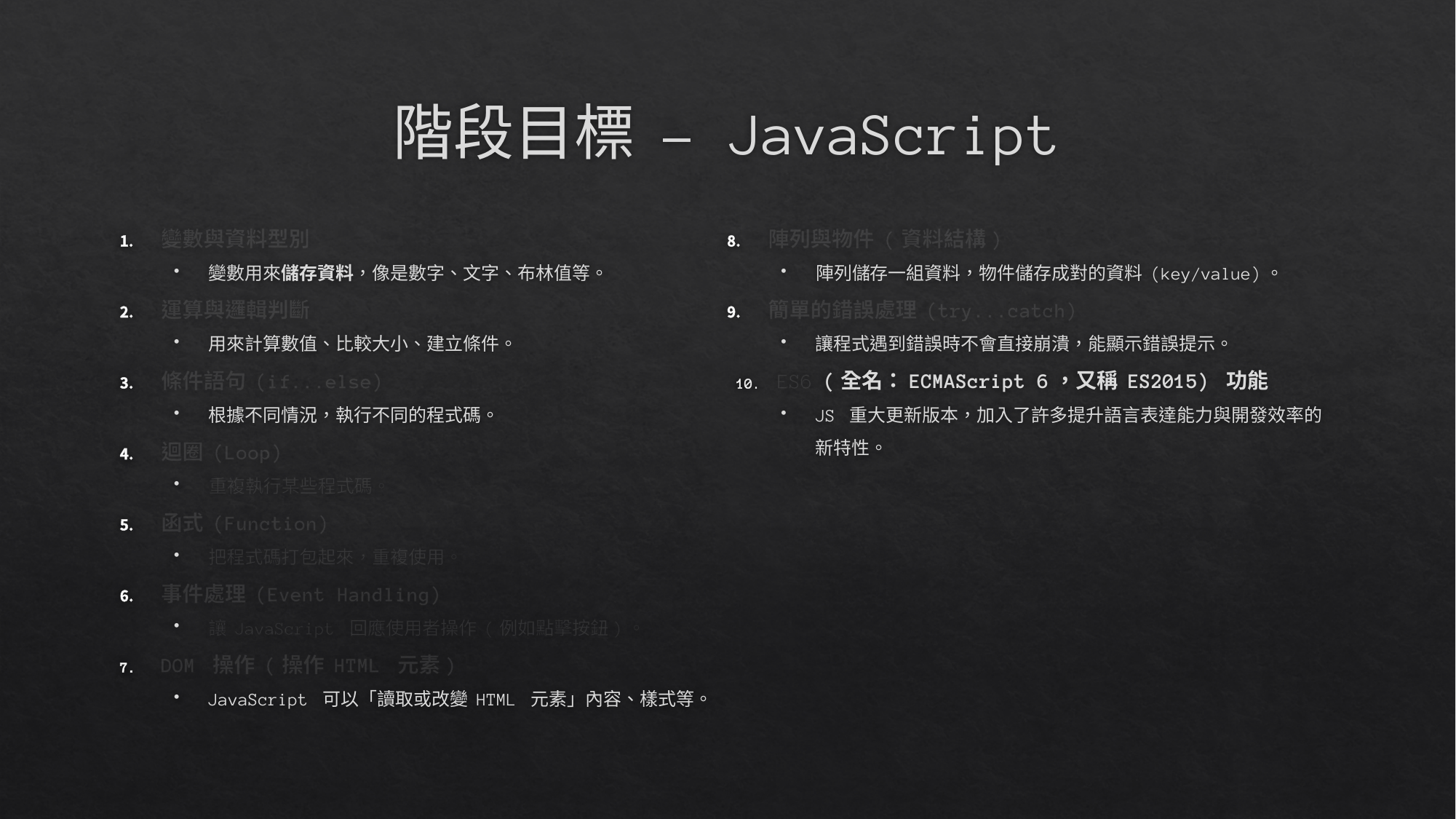

# 階段目標 - JavaScript
變數與資料型別
變數用來儲存資料，像是數字、文字、布林值等。
運算與邏輯判斷
用來計算數值、比較大小、建立條件。
條件語句 (if...else)
根據不同情況，執行不同的程式碼。
迴圈 (Loop)
重複執行某些程式碼。
函式 (Function)
把程式碼打包起來，重複使用。
事件處理 (Event Handling)
讓 JavaScript 回應使用者操作 (例如點擊按鈕)。
DOM 操作 (操作 HTML 元素)
JavaScript 可以「讀取或改變 HTML 元素」內容、樣式等。
陣列與物件 (資料結構)
陣列儲存一組資料，物件儲存成對的資料 (key/value)。
簡單的錯誤處理 (try...catch)
讓程式遇到錯誤時不會直接崩潰，能顯示錯誤提示。
ES6 (全名：ECMAScript 6，又稱 ES2015) 功能
JS 重大更新版本，加入了許多提升語言表達能力與開發效率的新特性。